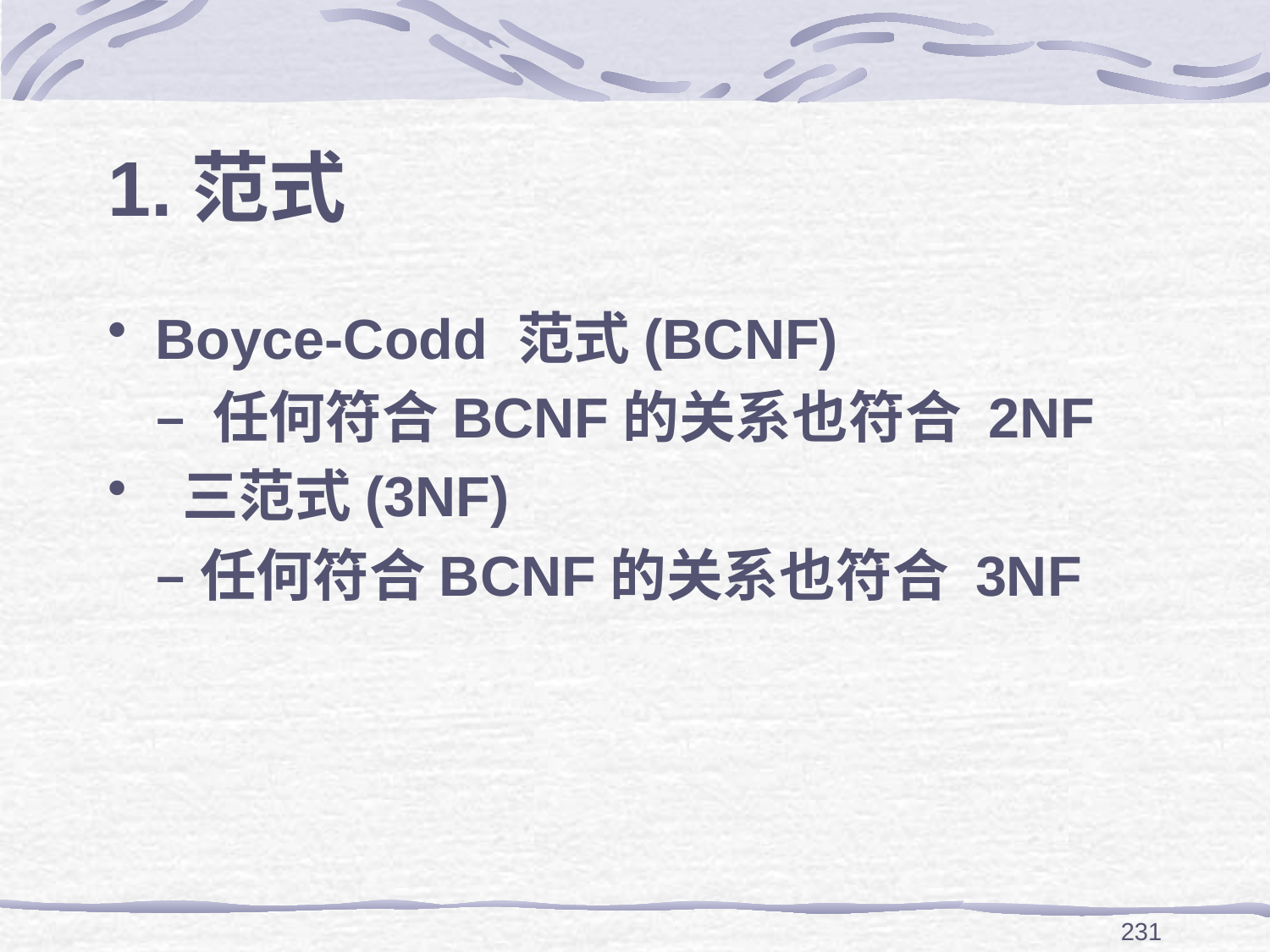

# 1.范式
Boyce-Codd 范式(BCNF)
	– 任何符合BCNF的关系也符合 2NF
 三范式(3NF)
	–任何符合BCNF的关系也符合 3NF
231